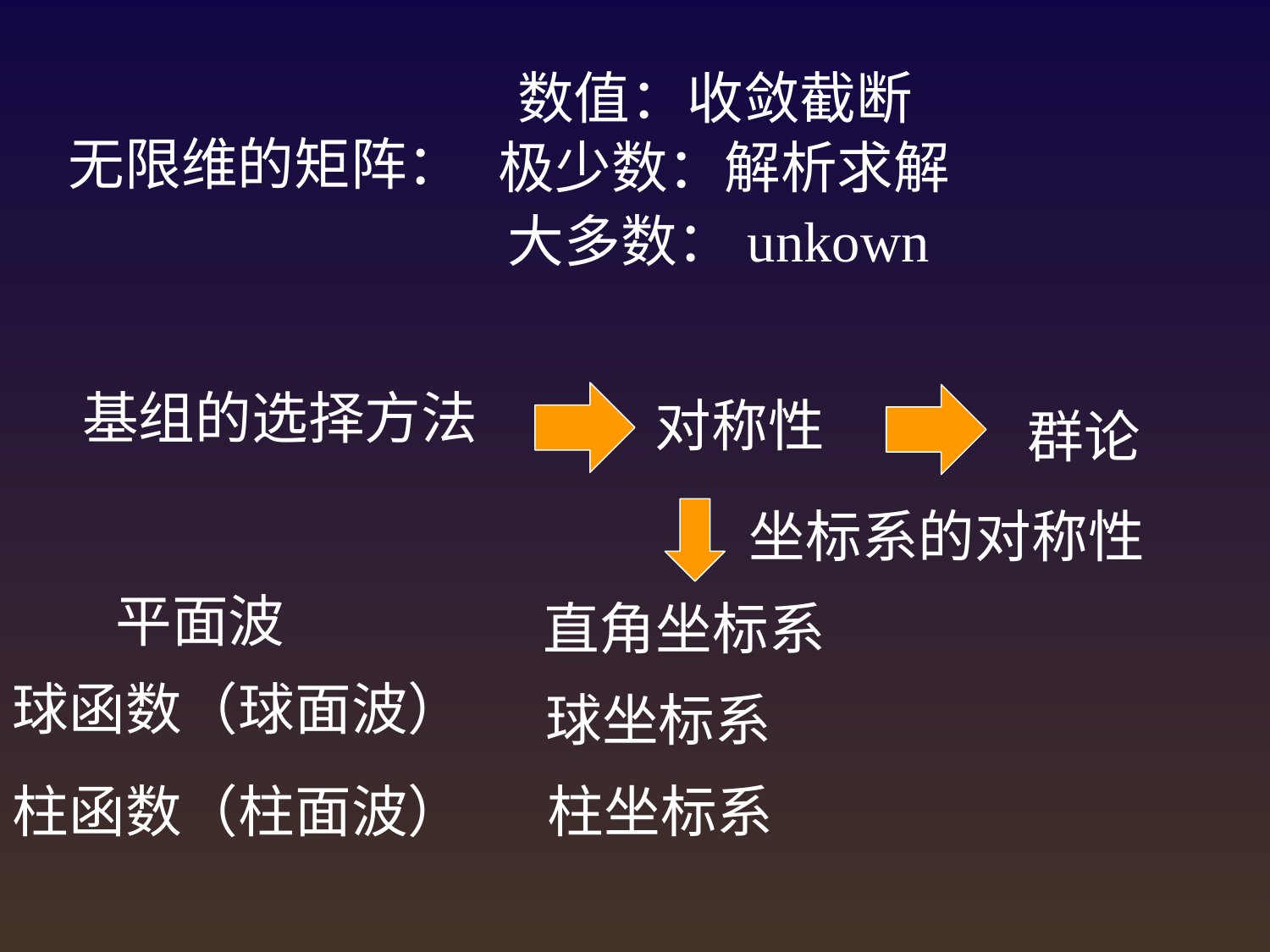

数值：收敛截断
无限维的矩阵：
极少数：解析求解
大多数：unkown
基组的选择方法

对称性
群论
坐标系的对称性

平面波
直角坐标系
球函数（球面波）
球坐标系
柱坐标系
柱函数（柱面波）